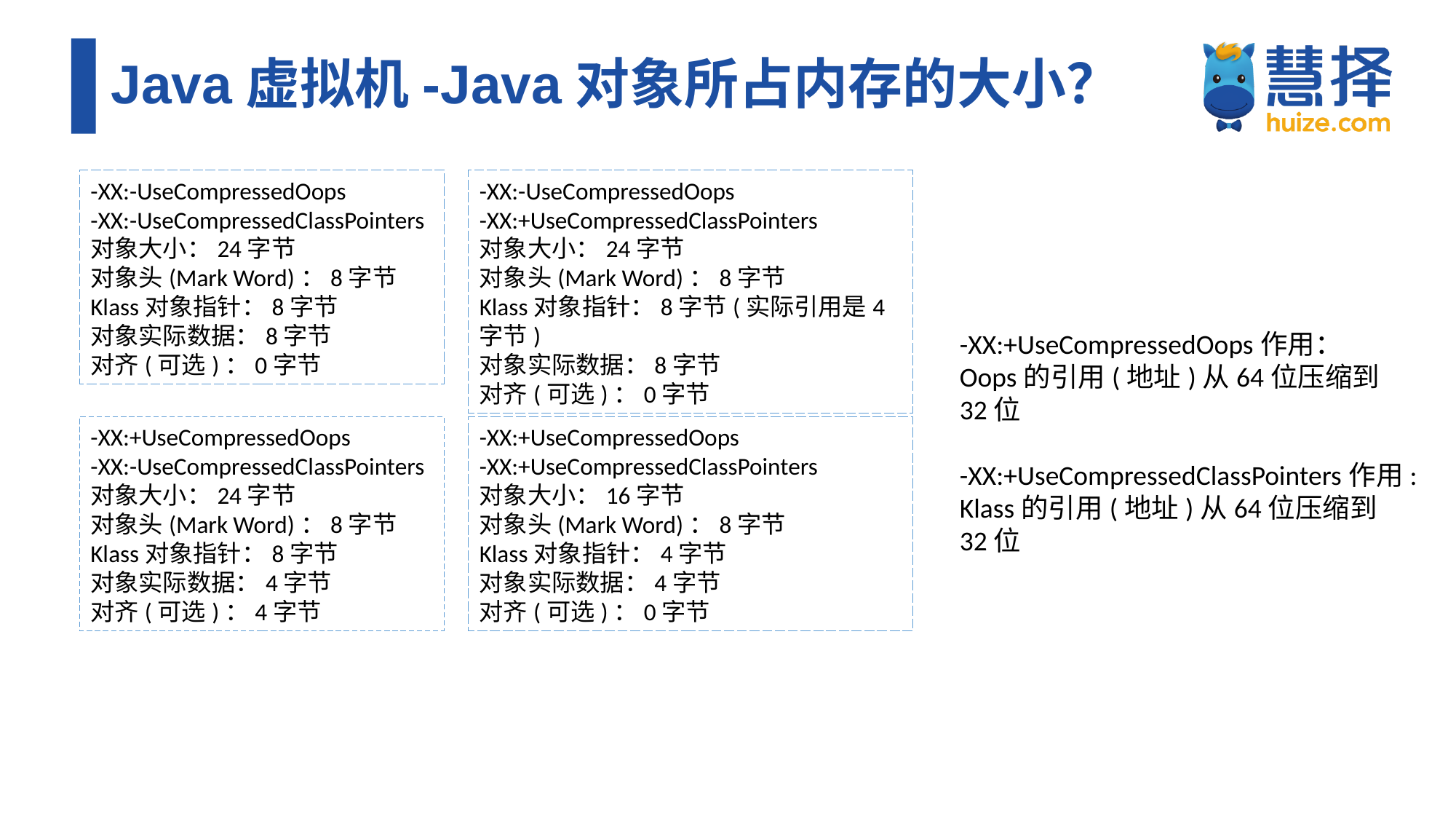

# Java虚拟机-Java对象所占内存的大小？
-XX:-UseCompressedOops
-XX:-UseCompressedClassPointers
对象大小：24字节
对象头(Mark Word)：8字节
Klass对象指针：8字节
对象实际数据：8字节
对齐(可选)：0字节
-XX:-UseCompressedOops
-XX:+UseCompressedClassPointers
对象大小：24字节
对象头(Mark Word)：8字节
Klass对象指针：8字节(实际引用是4字节)
对象实际数据：8字节
对齐(可选)：0字节
-XX:+UseCompressedOops作用：
Oops的引用(地址)从64位压缩到32位

-XX:+UseCompressedClassPointers作用:
Klass的引用(地址)从64位压缩到32位
-XX:+UseCompressedOops
-XX:-UseCompressedClassPointers
对象大小：24字节
对象头(Mark Word)：8字节
Klass对象指针：8字节
对象实际数据：4字节
对齐(可选)：4字节
-XX:+UseCompressedOops
-XX:+UseCompressedClassPointers
对象大小：16字节
对象头(Mark Word)：8字节
Klass对象指针：4字节
对象实际数据：4字节
对齐(可选)：0字节